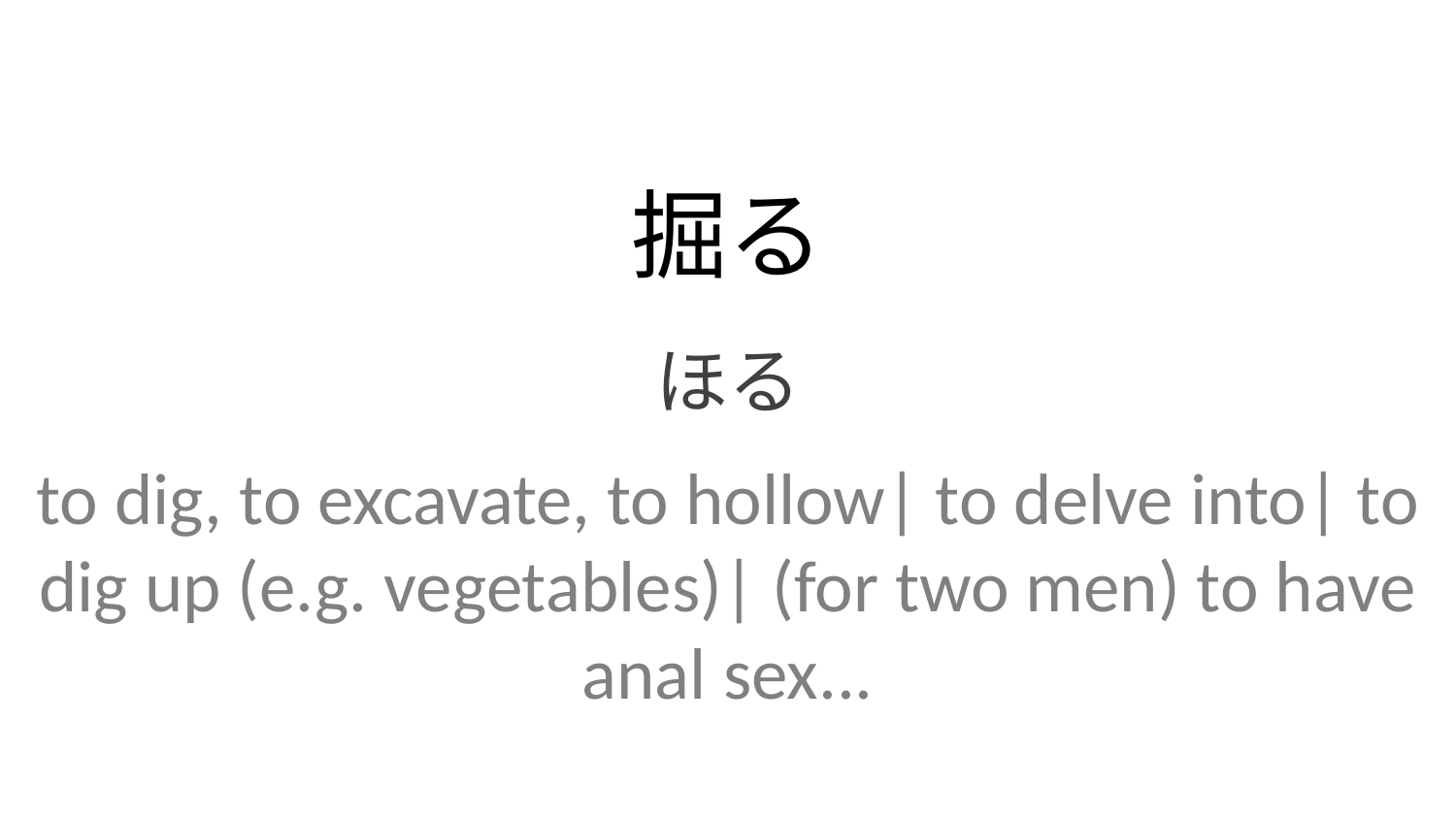

掘る

ほる
to dig, to excavate, to hollow| to delve into| to dig up (e.g. vegetables)| (for two men) to have anal sex...